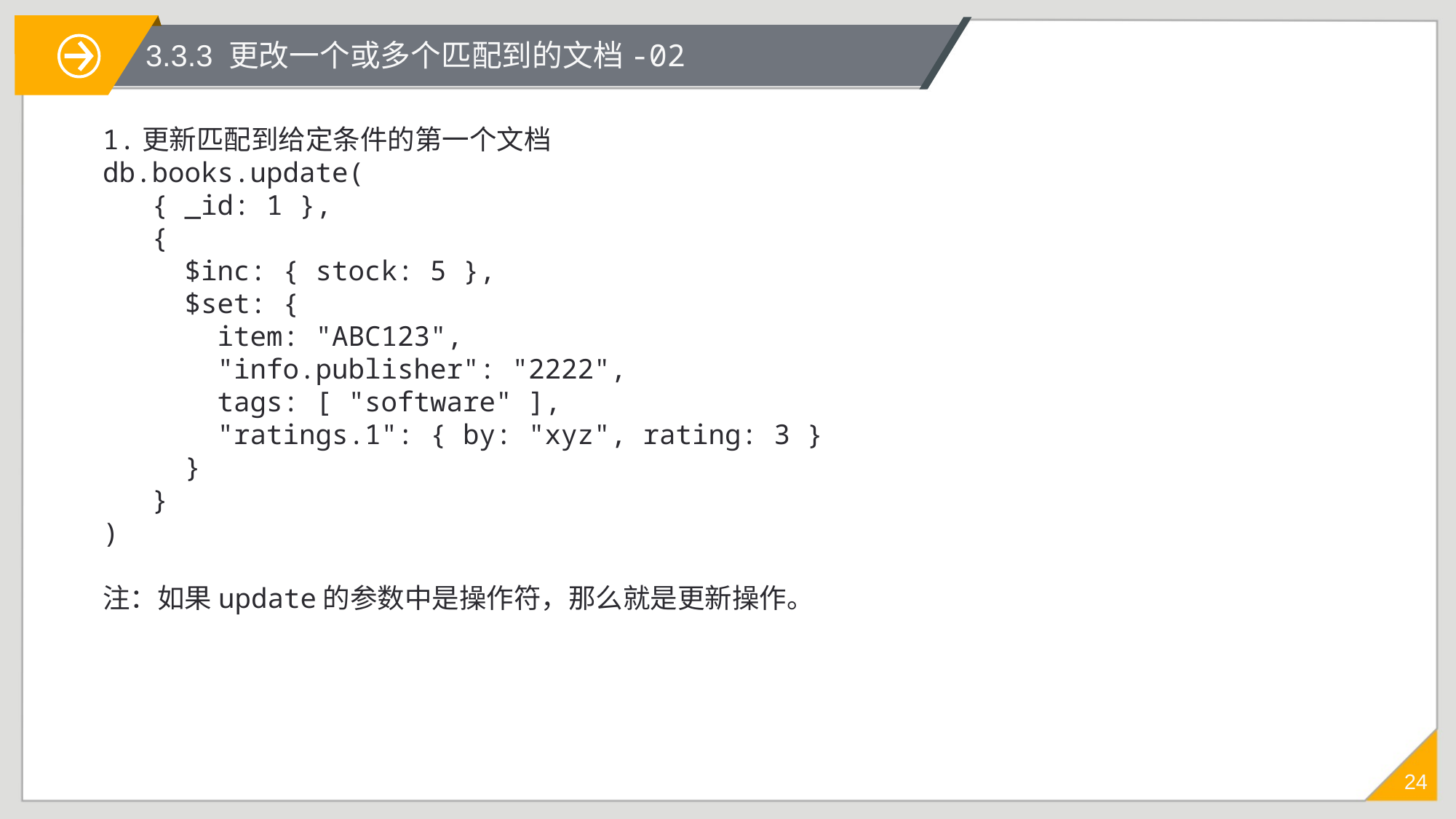

3.3.3 更改一个或多个匹配到的文档-02

1.更新匹配到给定条件的第一个文档
db.books.update(
   { _id: 1 },
   {
     $inc: { stock: 5 },
     $set: {
       item: "ABC123",
       "info.publisher": "2222",
       tags: [ "software" ],
       "ratings.1": { by: "xyz", rating: 3 }
     }
   }
)

注：如果update的参数中是操作符，那么就是更新操作。